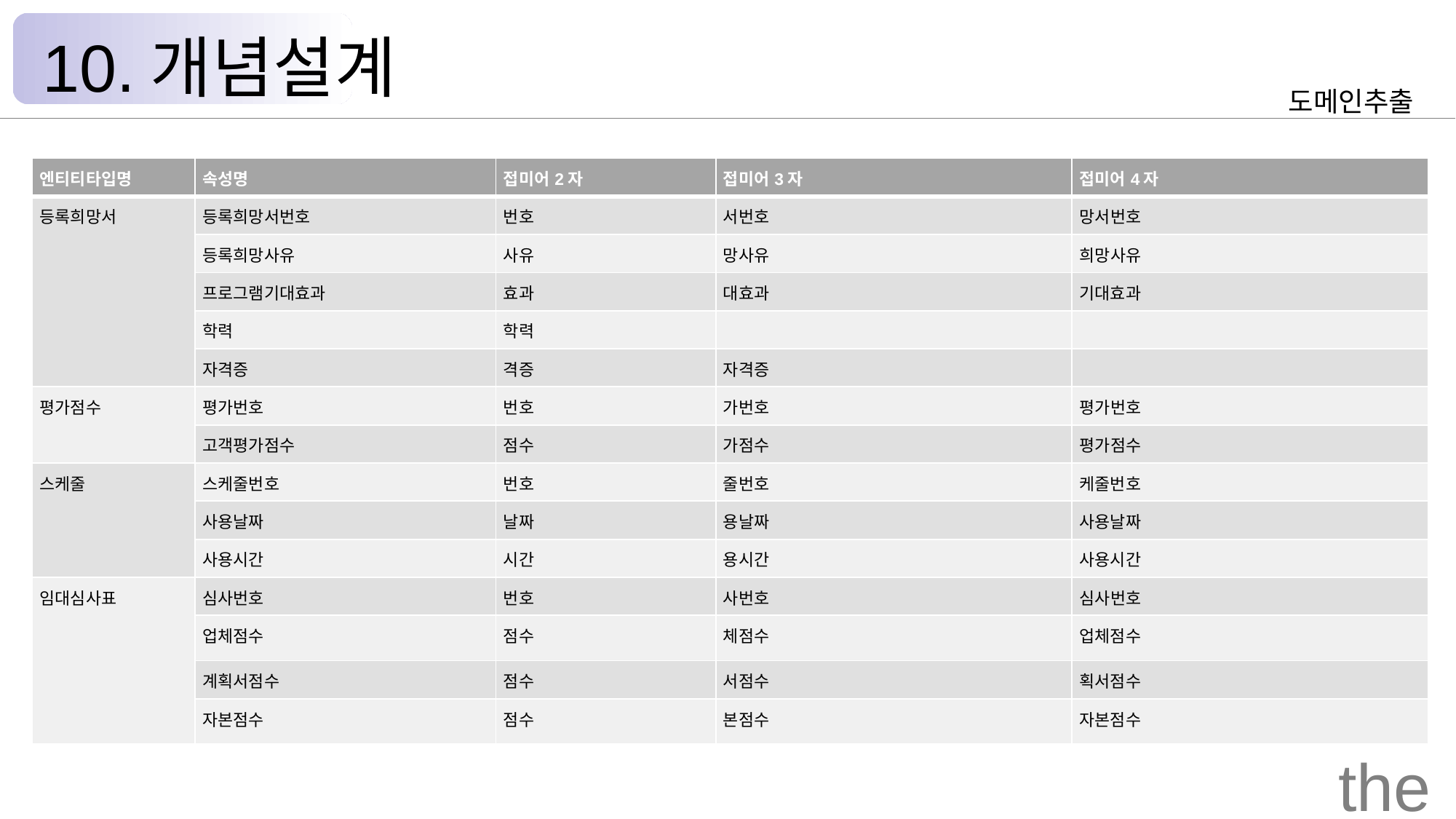

10.개념설계

도메인추출
| 엔티티타입명 | 속성명 | 접미어2자 | 접미어3자 | 접미어4자 |
| --- | --- | --- | --- | --- |
| 등록희망서 | 등록희망서번호 | 번호 | 서번호 | 망서번호 |
|  | 등록희망사유 | 사유 | 망사유 | 희망사유 |
|  | 프로그램기대효과 | 효과 | 대효과 | 기대효과 |
|  | 학력 | 학력 |  |  |
|  | 자격증 | 격증 | 자격증 |  |
| 평가점수 | 평가번호 | 번호 | 가번호 | 평가번호 |
|  | 고객평가점수 | 점수 | 가점수 | 평가점수 |
| 스케줄 | 스케줄번호 | 번호 | 줄번호 | 케줄번호 |
|  | 사용날짜 | 날짜 | 용날짜 | 사용날짜 |
|  | 사용시간 | 시간 | 용시간 | 사용시간 |
| 임대심사표 | 심사번호 | 번호 | 사번호 | 심사번호 |
|  | 업체점수 | 점수 | 체점수 | 업체점수 |
|  | 계획서점수 | 점수 | 서점수 | 획서점수 |
|  | 자본점수 | 점수 | 본점수 | 자본점수 |
the Palace